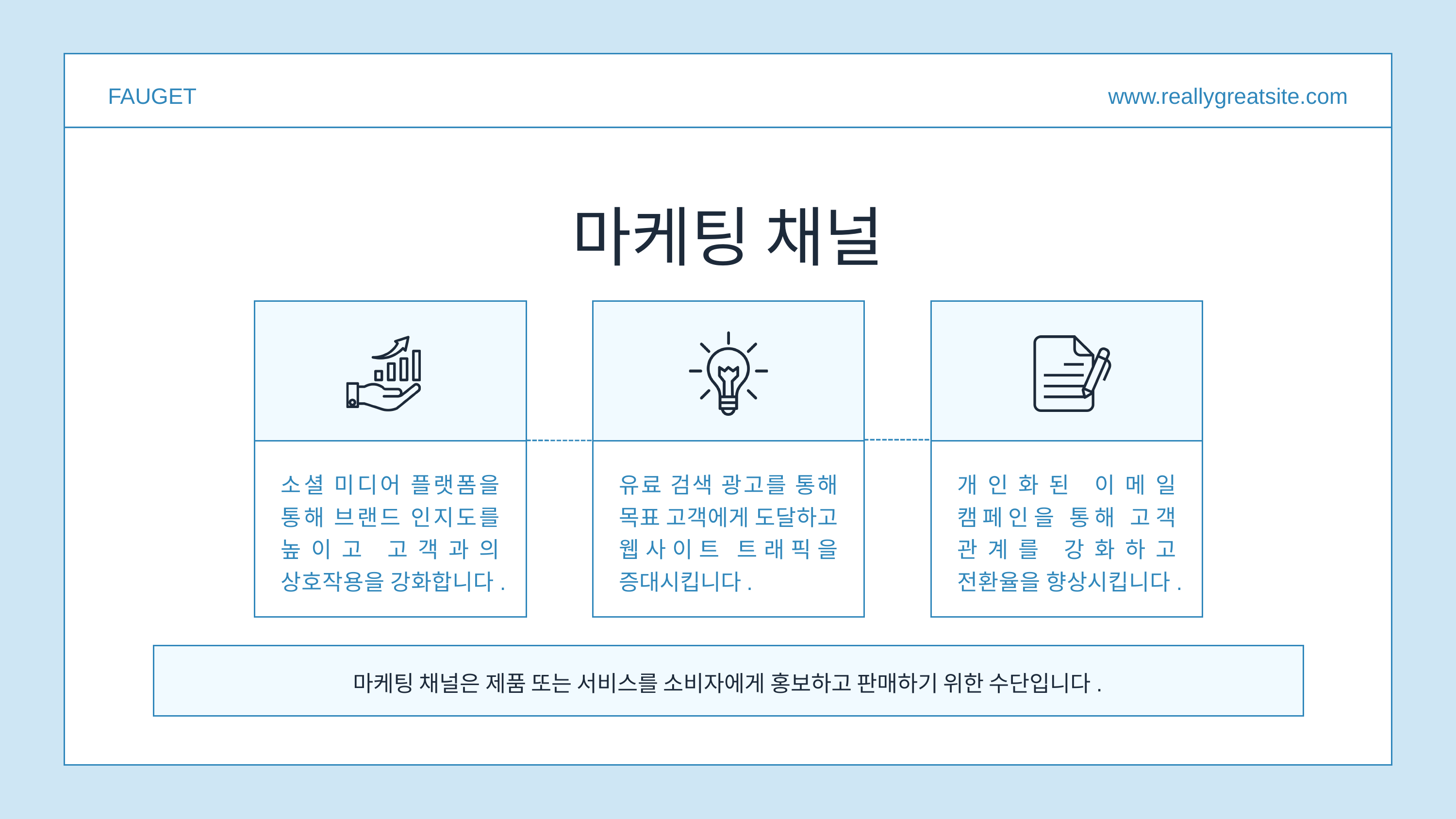

FAUGET
www.reallygreatsite.com

마케팅 채널

소셜 미디어 플랫폼을 통해 브랜드 인지도를 높이고 고객과의 상호작용을 강화합니다.
유료 검색 광고를 통해 목표 고객에게 도달하고 웹사이트 트래픽을 증대시킵니다.
개인화된 이메일 캠페인을 통해 고객 관계를 강화하고 전환율을 향상시킵니다.

마케팅 채널은 제품 또는 서비스를 소비자에게 홍보하고 판매하기 위한 수단입니다.